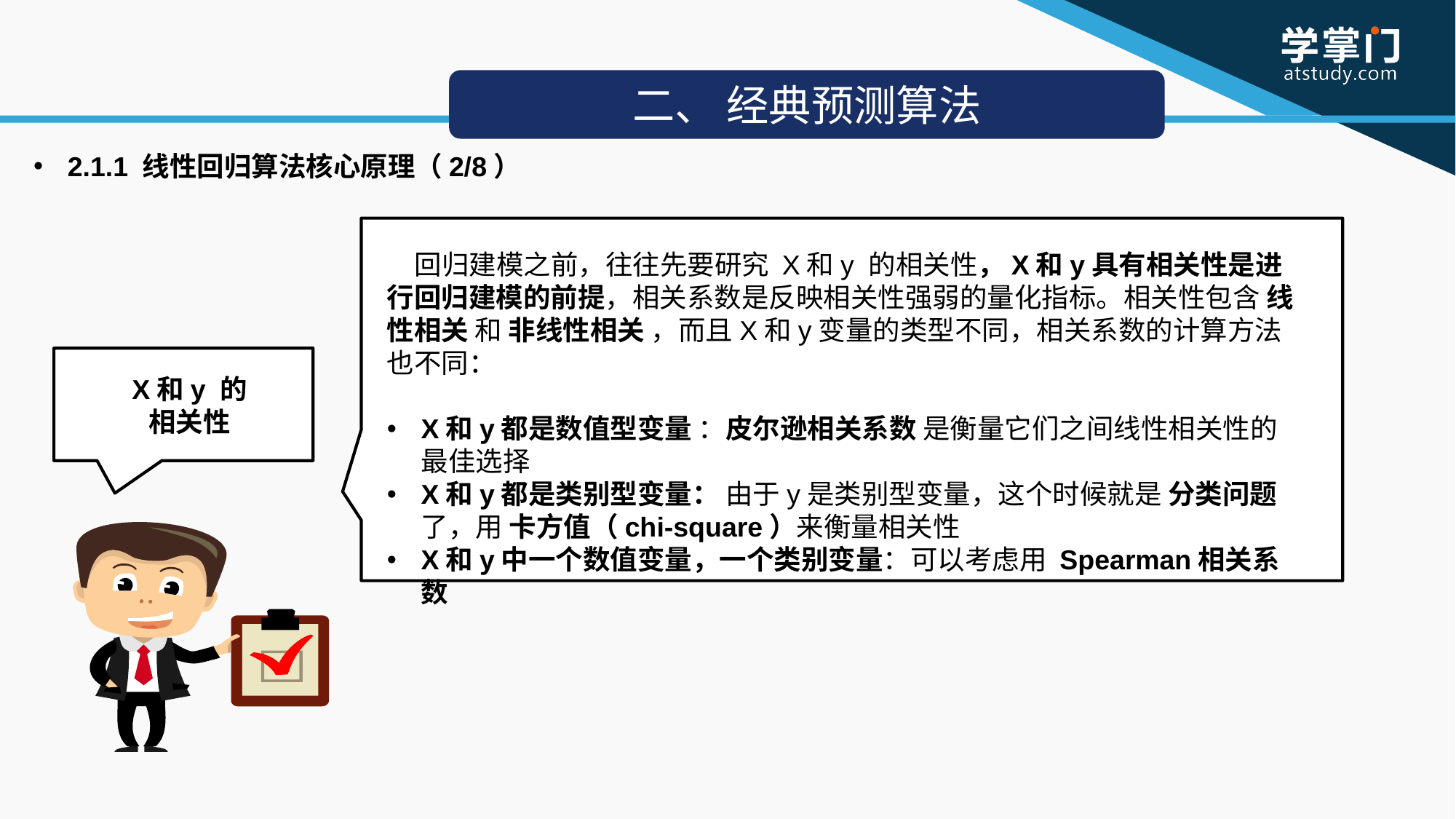

二、 经典预测算法
2.1.1 线性回归算法核心原理（2/8）

    回归建模之前，往往先要研究 X和y 的相关性，X和y具有相关性是进行回归建模的前提，相关系数是反映相关性强弱的量化指标。相关性包含 线性相关 和 非线性相关 ，而且X和y变量的类型不同，相关系数的计算方法也不同：

X和y都是数值型变量 ：皮尔逊相关系数 是衡量它们之间线性相关性的最佳选择
X和y都是类别型变量： 由于y是类别型变量，这个时候就是 分类问题 了，用 卡方值（chi-square）来衡量相关性
X和y中一个数值变量，一个类别变量：可以考虑用 Spearman相关系数

X和y 的
相关性